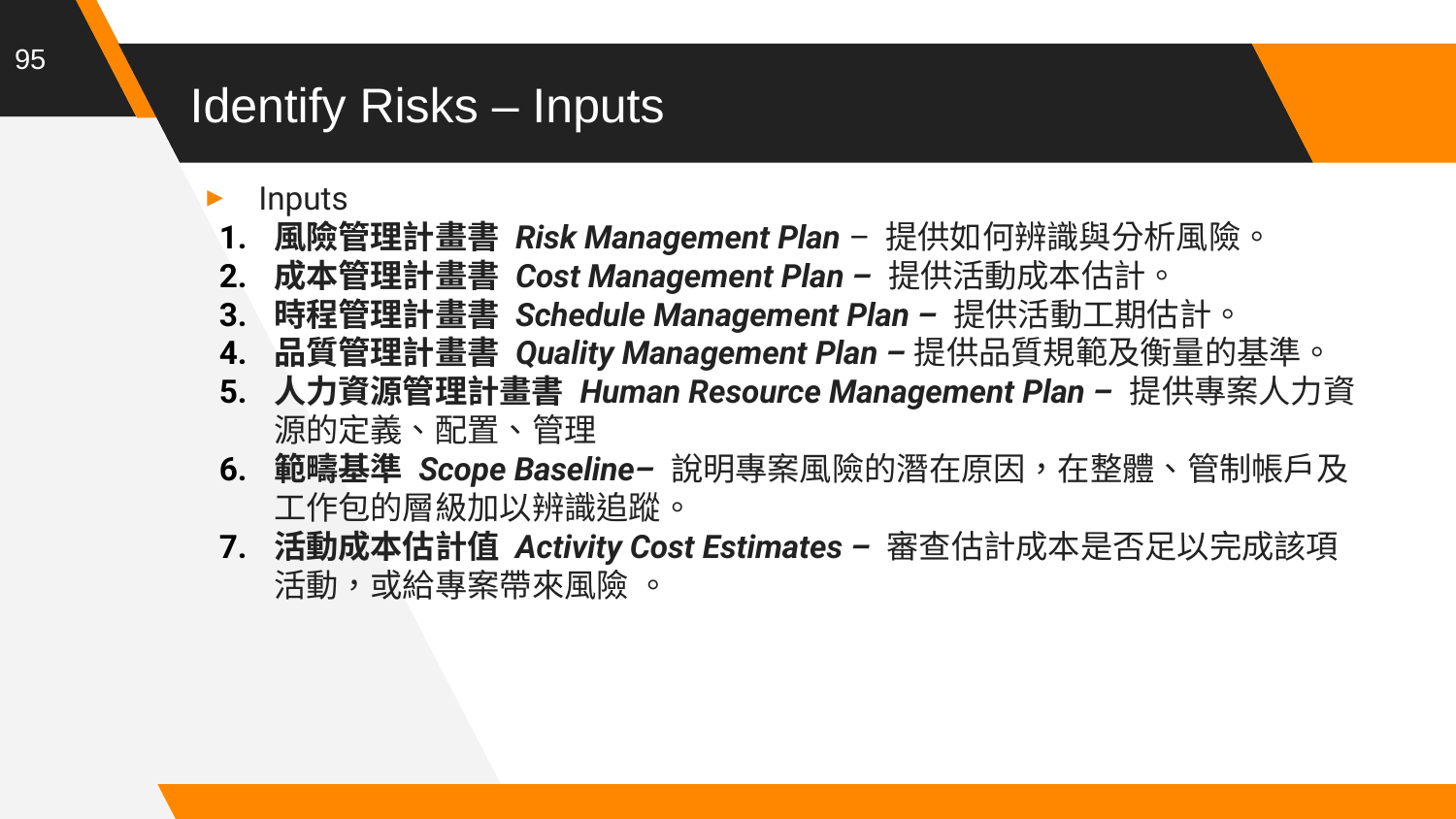

95
# Identify Risks – Inputs
Inputs
風險管理計畫書 Risk Management Plan – 提供如何辨識與分析風險。
成本管理計畫書 Cost Management Plan – 提供活動成本估計。
時程管理計畫書 Schedule Management Plan – 提供活動工期估計。
品質管理計畫書 Quality Management Plan –提供品質規範及衡量的基準。
人力資源管理計畫書 Human Resource Management Plan – 提供專案人力資源的定義、配置、管理
範疇基準 Scope Baseline– 說明專案風險的潛在原因，在整體、管制帳戶及工作包的層級加以辨識追蹤。
活動成本估計值 Activity Cost Estimates – 審查估計成本是否足以完成該項活動，或給專案帶來風險 。